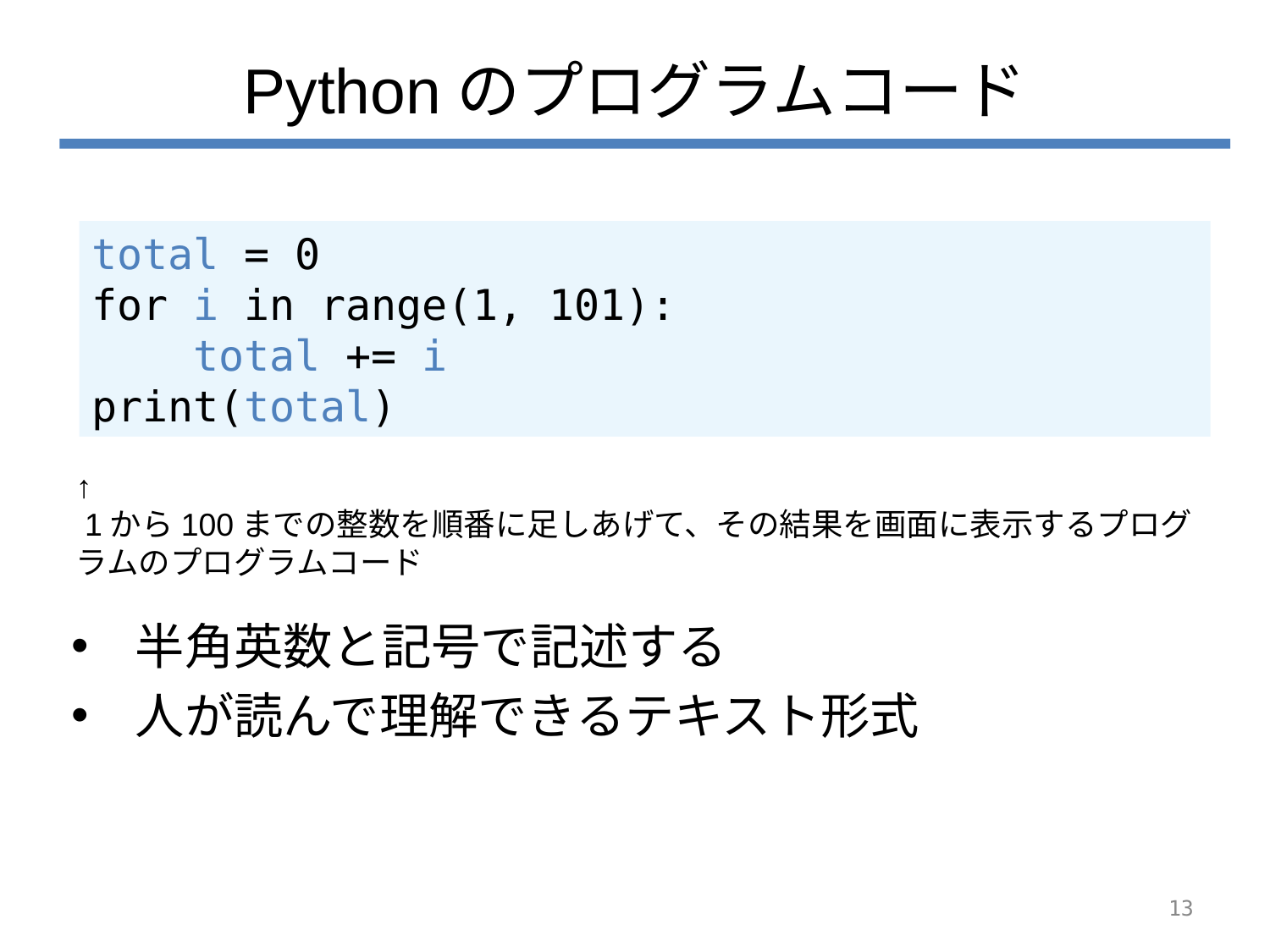

# Pythonのプログラムコード
total = 0
for i in range(1, 101):
    total += i
print(total)
↑
 1から100までの整数を順番に足しあげて、その結果を画面に表示するプログラムのプログラムコード
半角英数と記号で記述する
人が読んで理解できるテキスト形式
13